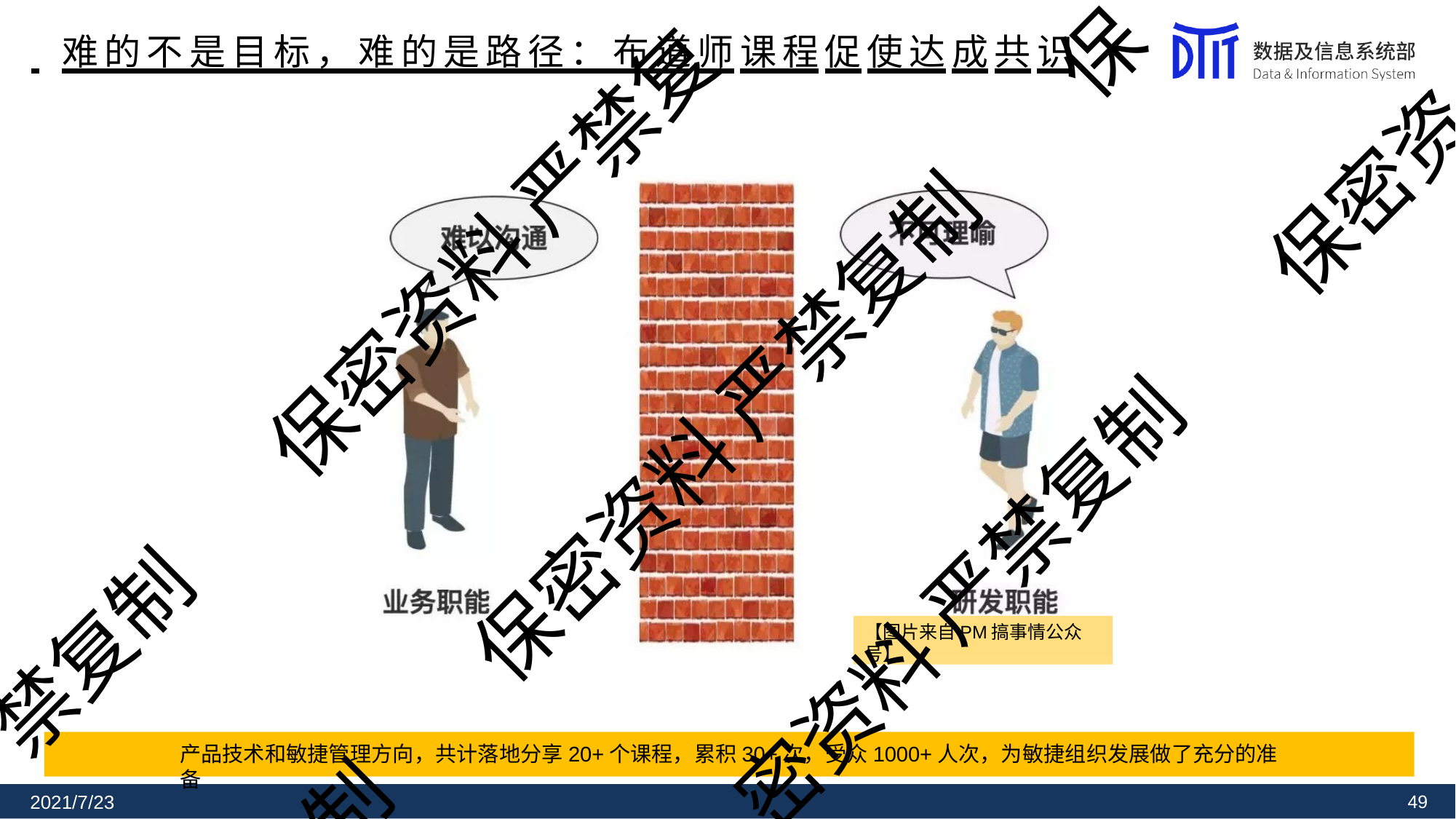

保
# 难的不是目标，难的是路径：布道师课程促使达成共识
保密资

保密资料 严禁复
保密资料 严禁复制
密资料 严禁复制
禁复制
【图片来自PM搞事情公众号】

产品技术和敏捷管理方向，共计落地分享20+个课程，累积30+次，受众1000+人次，为敏捷组织发展做了充分的准备
制
2021/7/23
49